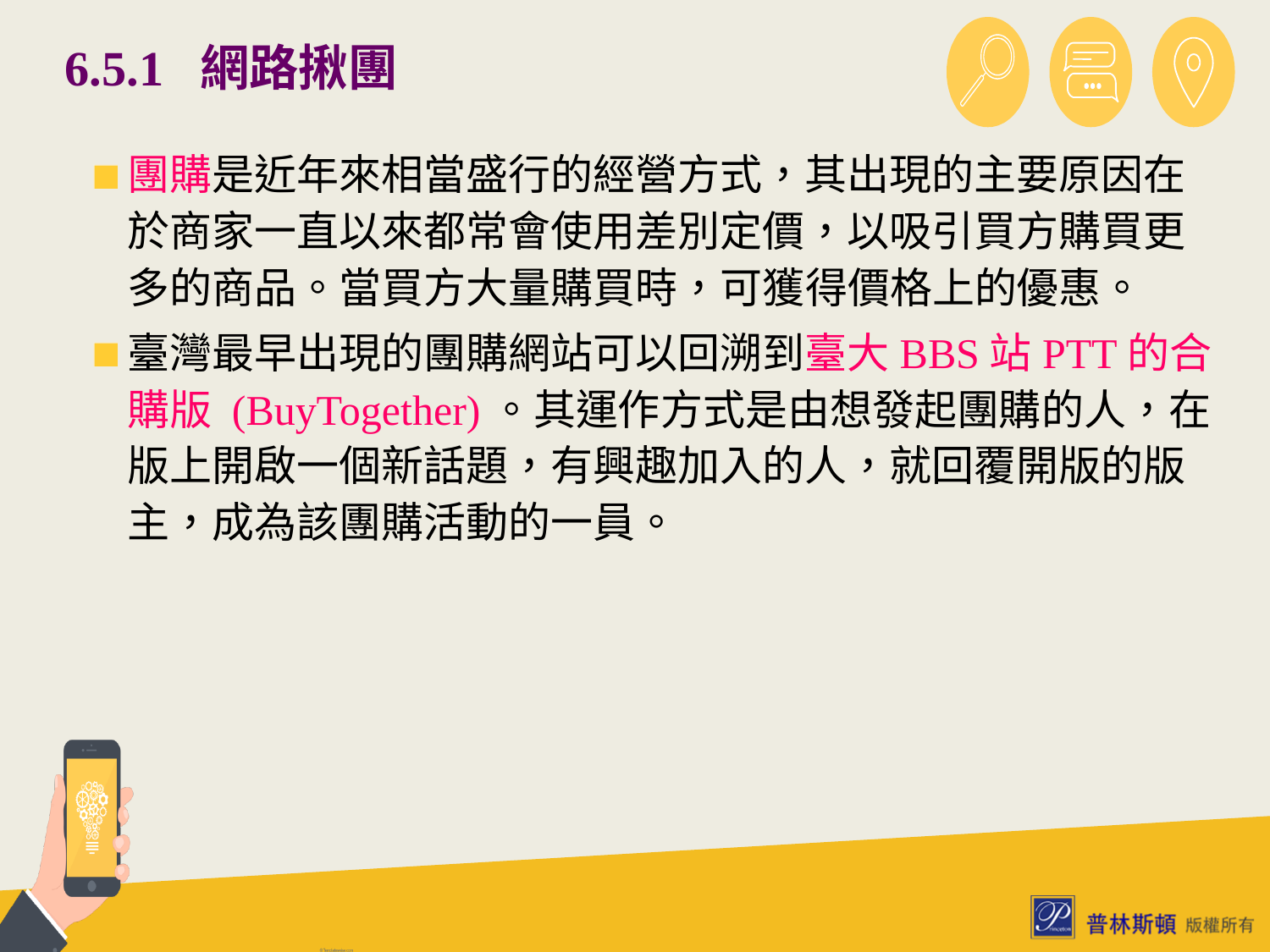

# 6.5.1  網路揪團
團購是近年來相當盛行的經營方式，其出現的主要原因在於商家一直以來都常會使用差別定價，以吸引買方購買更多的商品。當買方大量購買時，可獲得價格上的優惠。
臺灣最早出現的團購網站可以回溯到臺大BBS站PTT的合購版 (BuyTogether)。其運作方式是由想發起團購的人，在版上開啟一個新話題，有興趣加入的人，就回覆開版的版主，成為該團購活動的一員。